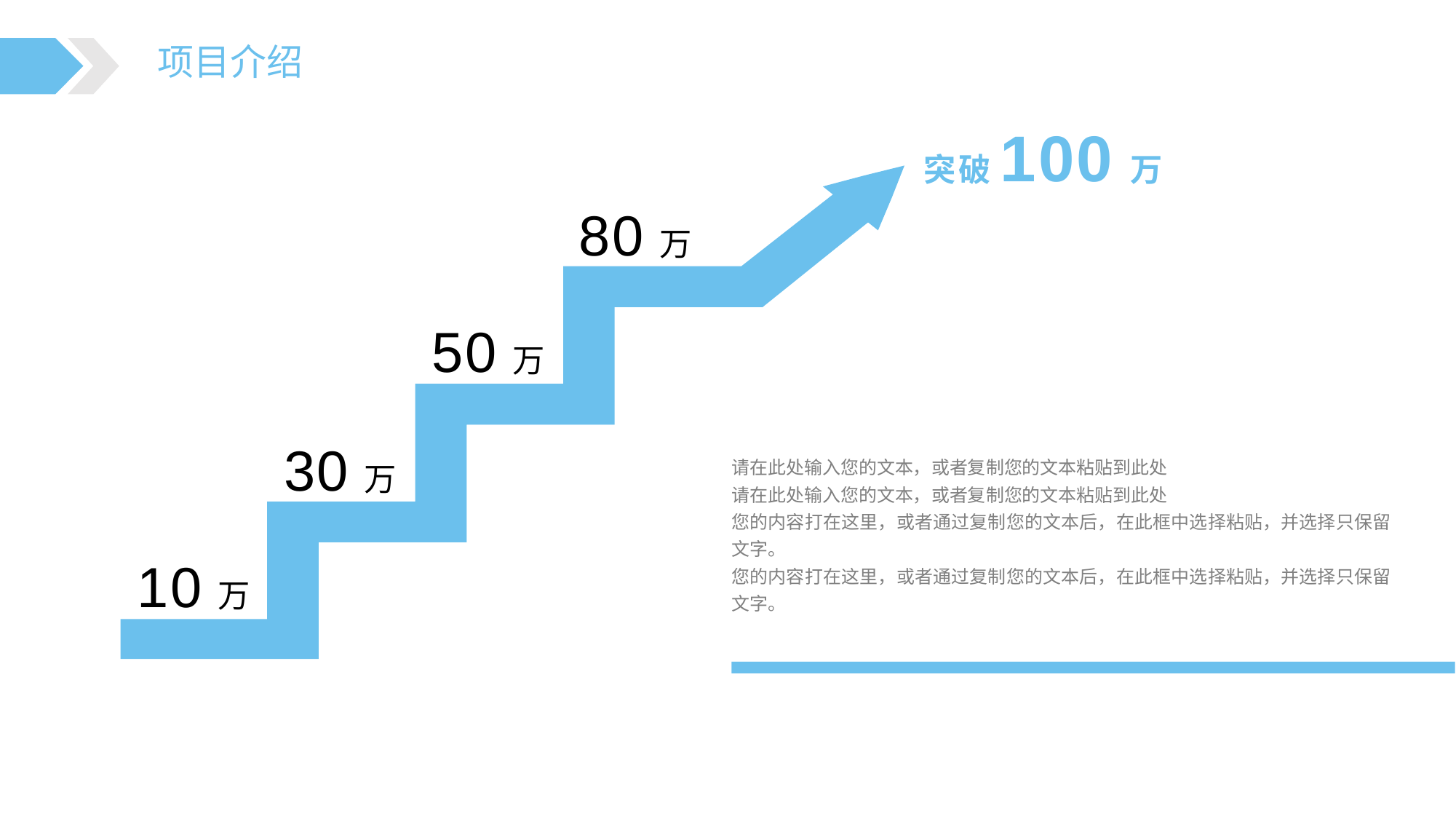

突破100万

80万
50万
30万
10万
请在此处输入您的文本，或者复制您的文本粘贴到此处
请在此处输入您的文本，或者复制您的文本粘贴到此处
您的内容打在这里，或者通过复制您的文本后，在此框中选择粘贴，并选择只保留文字。
您的内容打在这里，或者通过复制您的文本后，在此框中选择粘贴，并选择只保留文字。